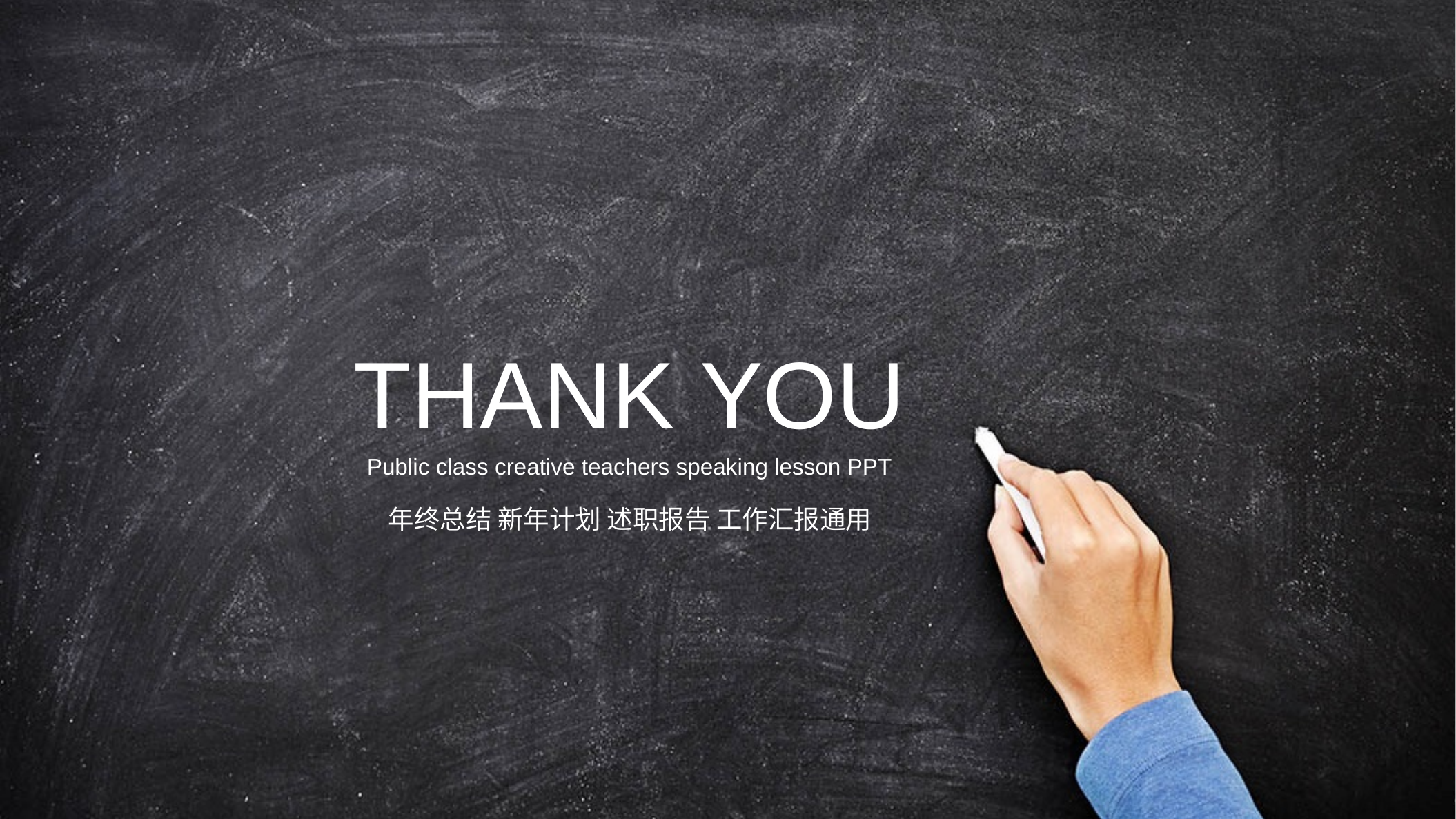

THANK YOU
Public class creative teachers speaking lesson PPT
年终总结 新年计划 述职报告 工作汇报通用